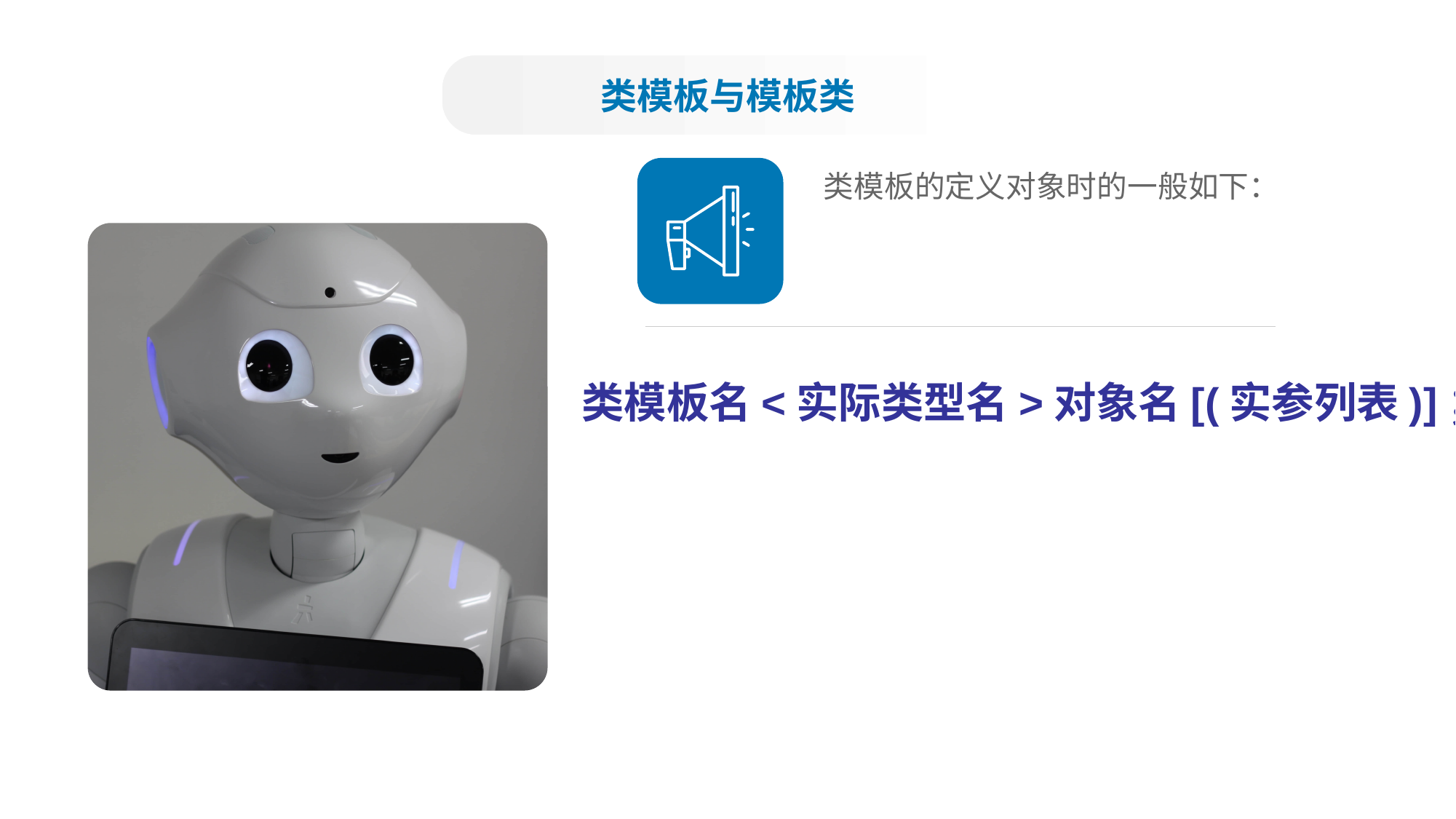

类模板与模板类

类模板的定义对象时的一般如下：

类模板名<实际类型名>对象名[(实参列表)]；